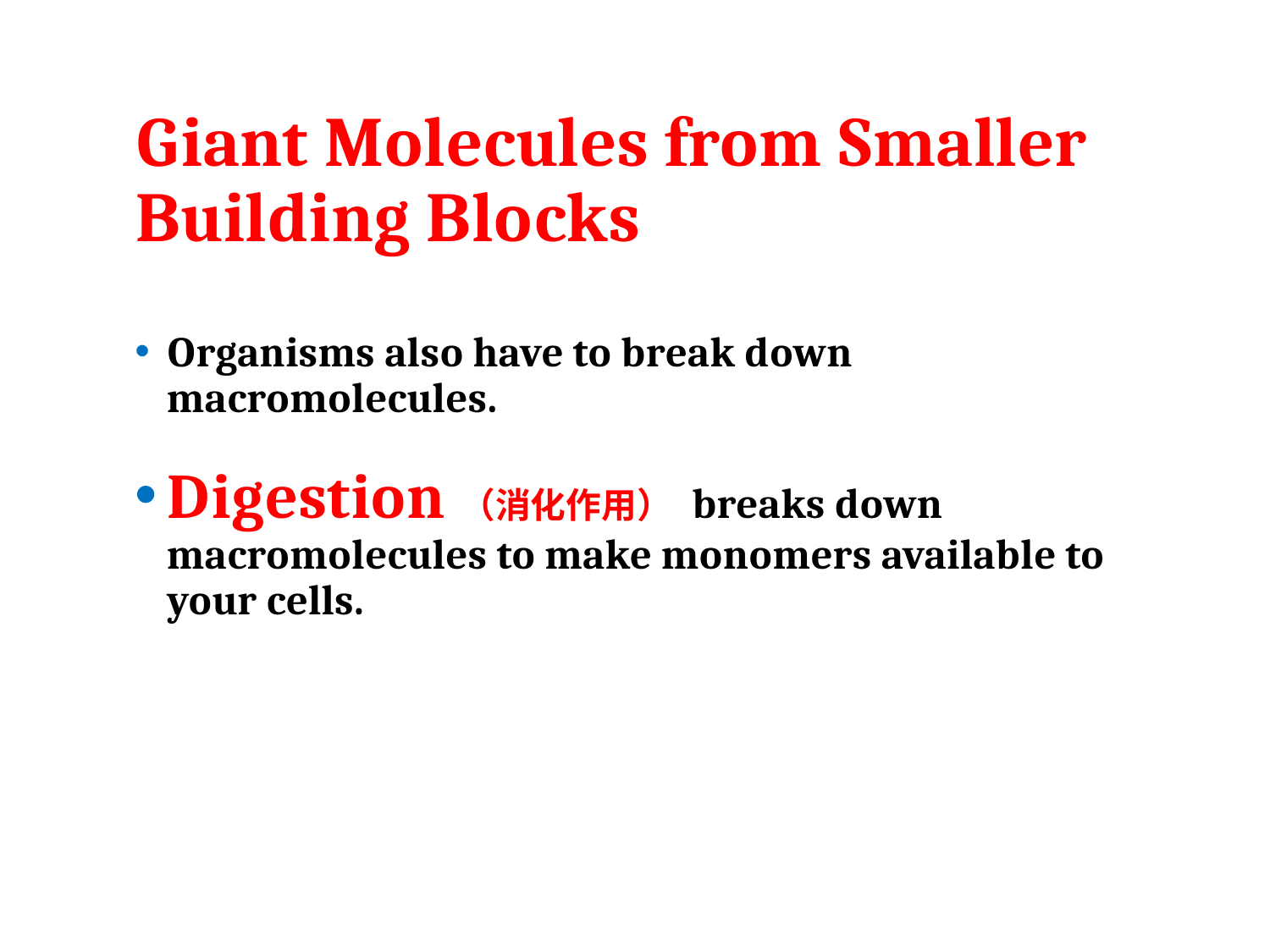

# Giant Molecules from Smaller Building Blocks
Organisms also have to break down macromolecules.
Digestion（消化作用） breaks down macromolecules to make monomers available to your cells.